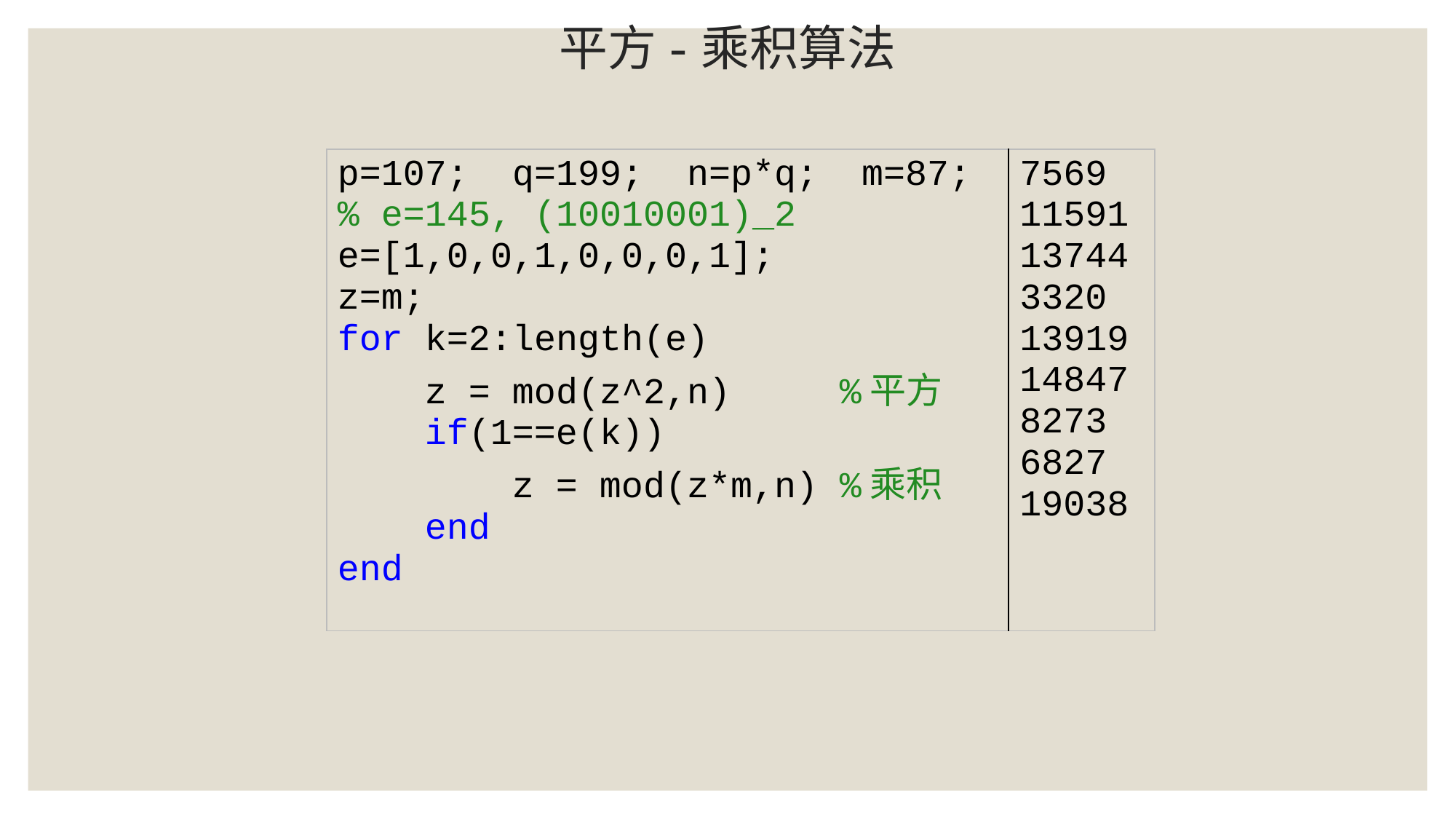

# 平方-乘积算法
| p=107; q=199; n=p\*q; m=87; % e=145, (10010001)\_2 e=[1,0,0,1,0,0,0,1]; z=m; for k=2:length(e) z = mod(z^2,n) %平方 if(1==e(k)) z = mod(z\*m,n) %乘积 end end | 7569 11591 13744 3320 13919 14847 8273 6827 19038 |
| --- | --- |